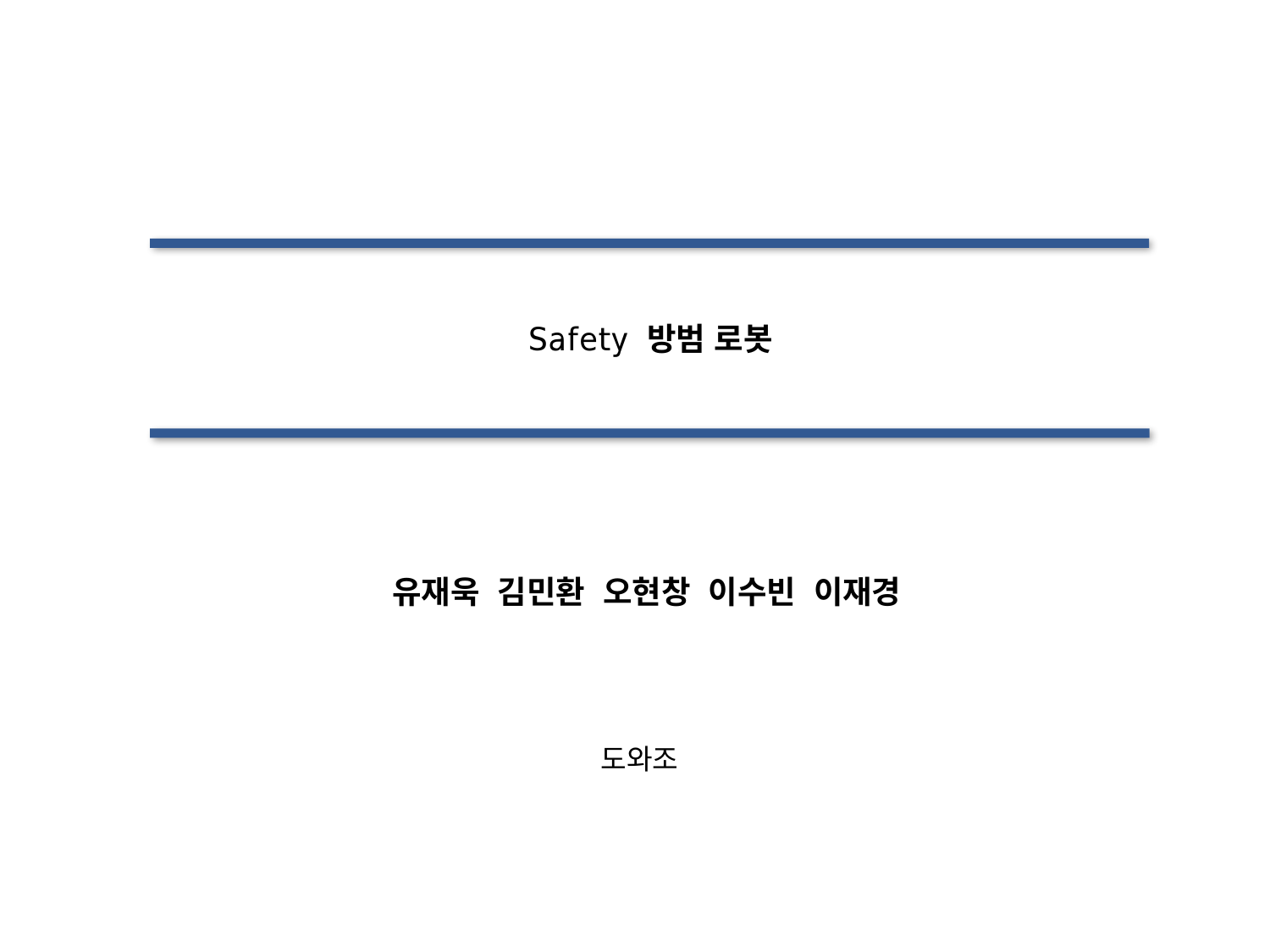

Safety 방범 로봇

 유재욱  김민환  오현창  이수빈  이재경

도와조